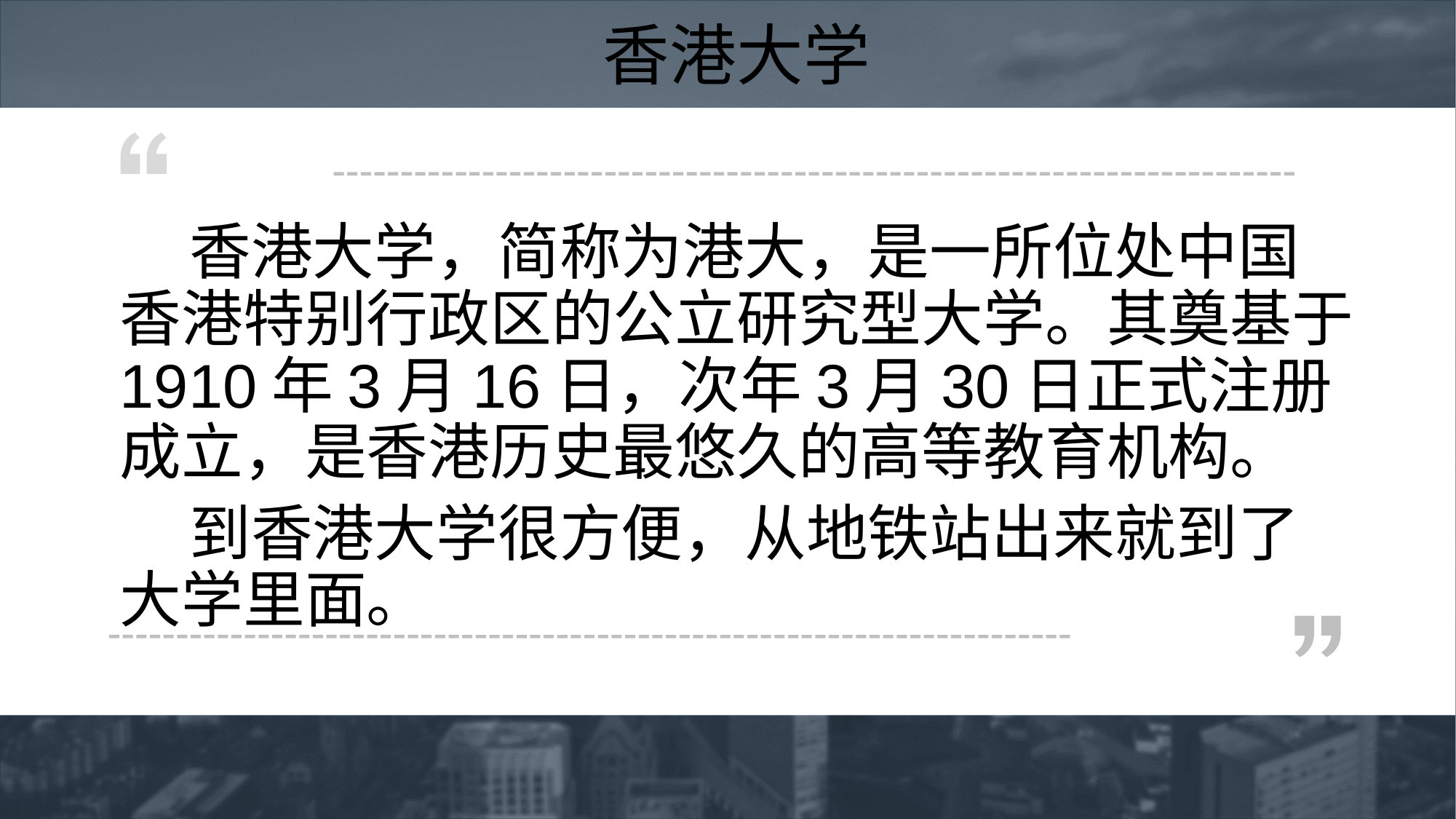

# 香港大学

    香港大学，简称为港大，是一所位处中国香港特别行政区的公立研究型大学。其奠基于1910年3月16日，次年3月30日正式注册成立，是香港历史最悠久的高等教育机构。
    到香港大学很方便，从地铁站出来就到了大学里面。